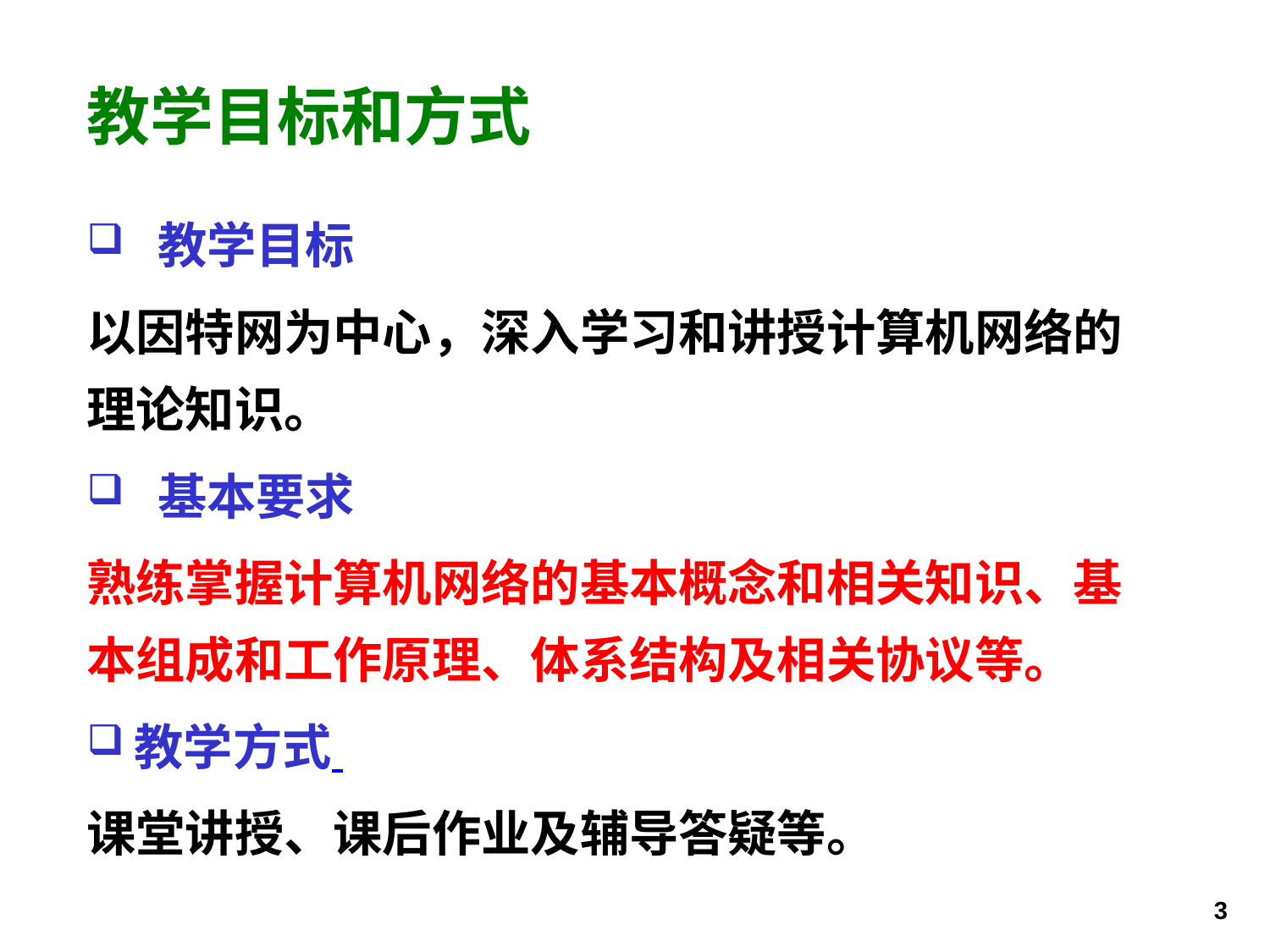

# 教学目标和方式
 教学目标
以因特网为中心，深入学习和讲授计算机网络的理论知识。
 基本要求
熟练掌握计算机网络的基本概念和相关知识、基本组成和工作原理、体系结构及相关协议等。
教学方式
课堂讲授、课后作业及辅导答疑等。
3